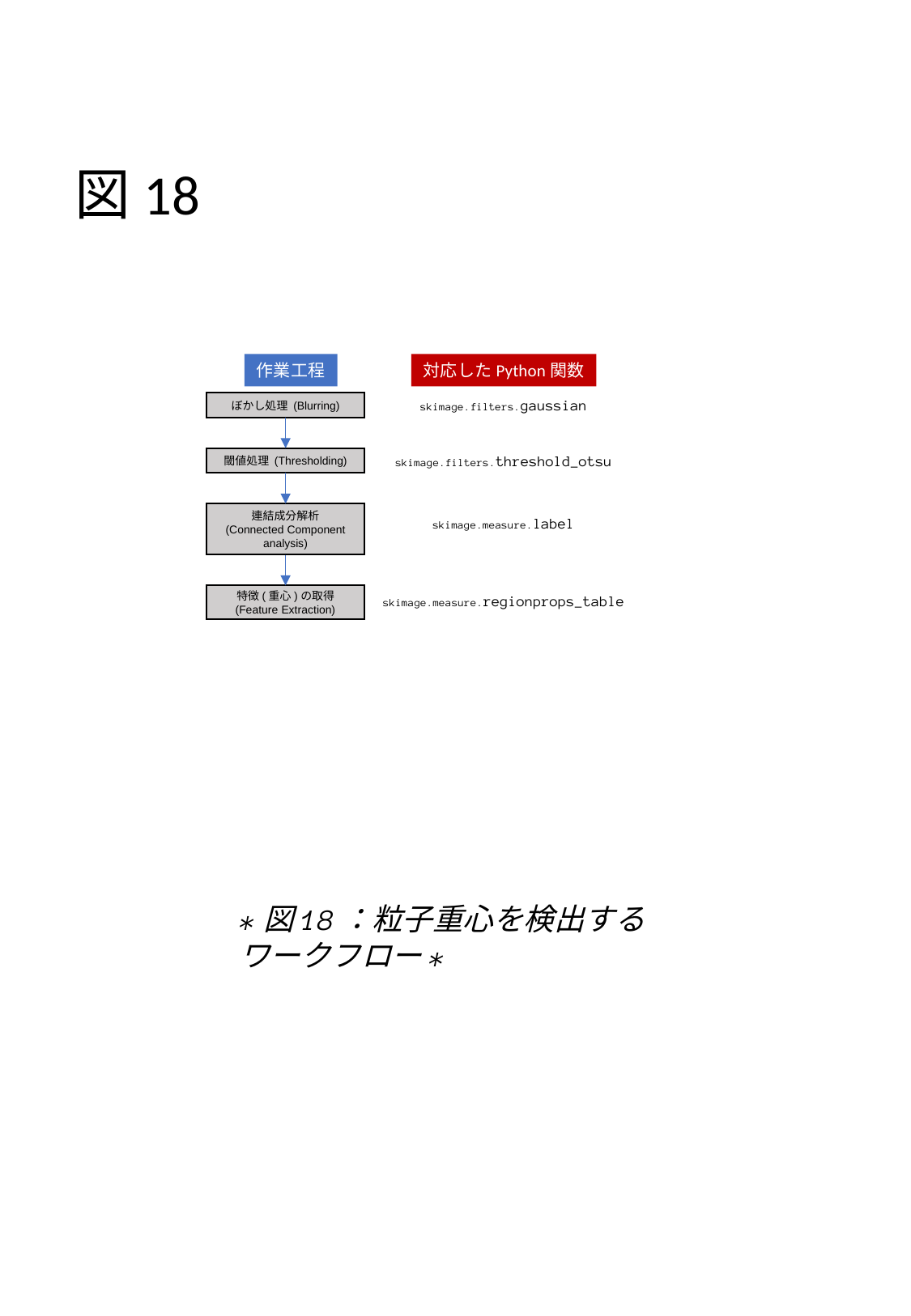

# 図18
作業工程
対応したPython関数
skimage.filters.gaussian
ぼかし処理 (Blurring)
閾値処理 (Thresholding)
skimage.filters.threshold_otsu
連結成分解析
(Connected Component analysis)
skimage.measure.label
特徴(重心)の取得
(Feature Extraction)
skimage.measure.regionprops_table
*図18：粒子重心を検出するワークフロー*